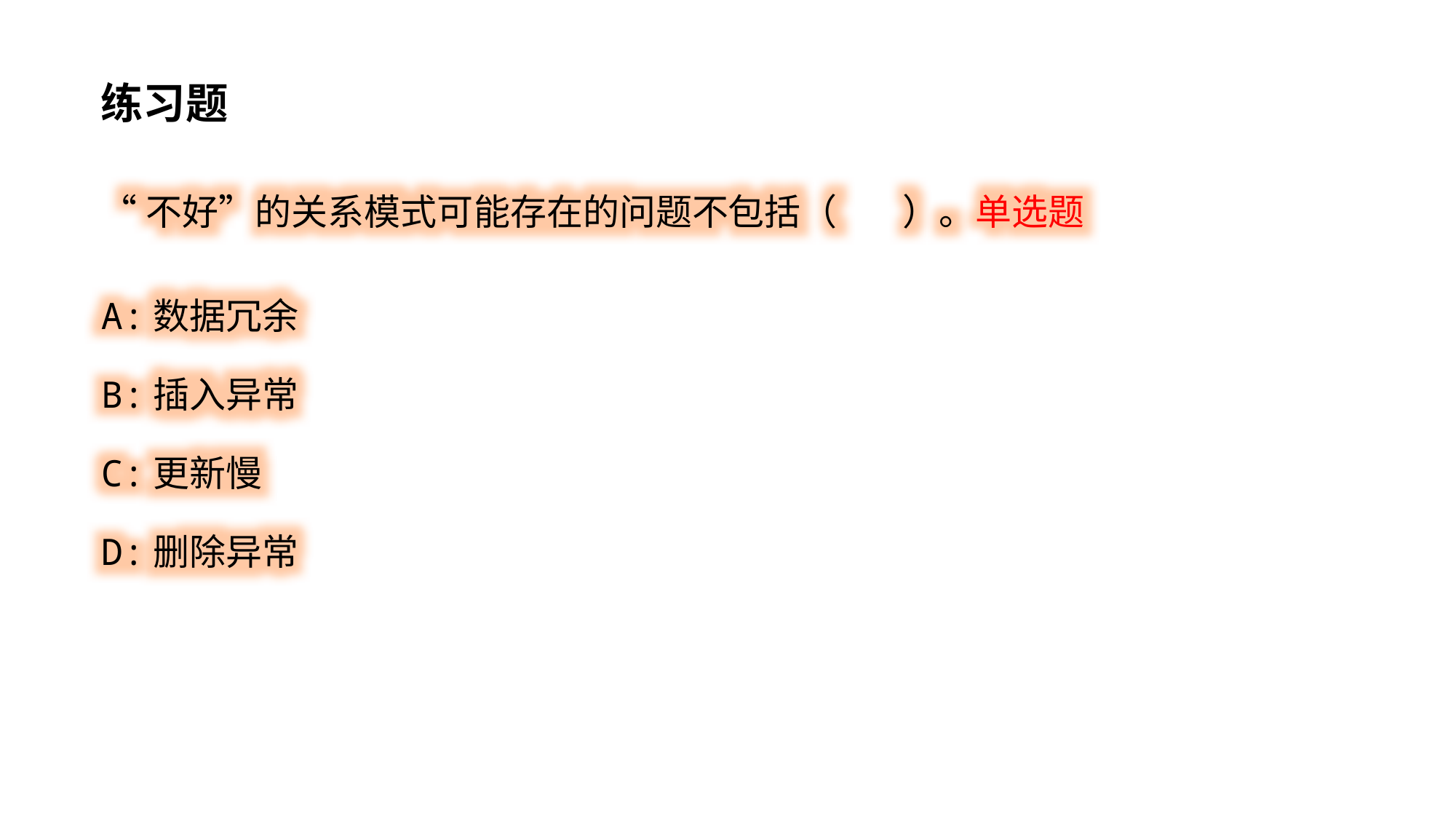

练习题
“不好”的关系模式可能存在的问题不包括（        ）。单选题

A:数据冗余

B:插入异常

C:更新慢

D:删除异常